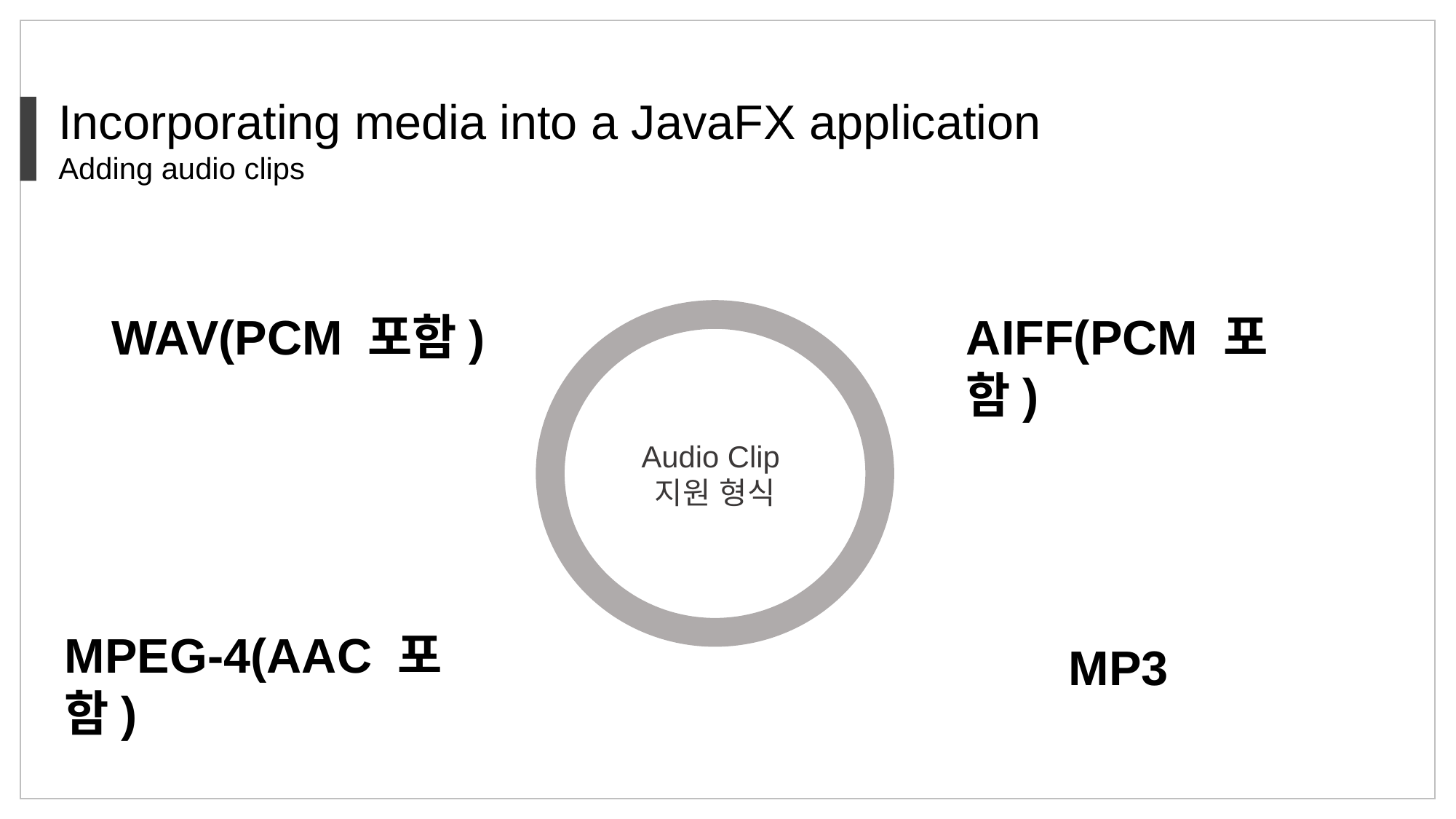

Incorporating media into a JavaFX application
Adding audio clips

WAV(PCM 포함)
AIFF(PCM 포함)
Audio Clip
지원 형식
MPEG-4(AAC 포함)
MP3